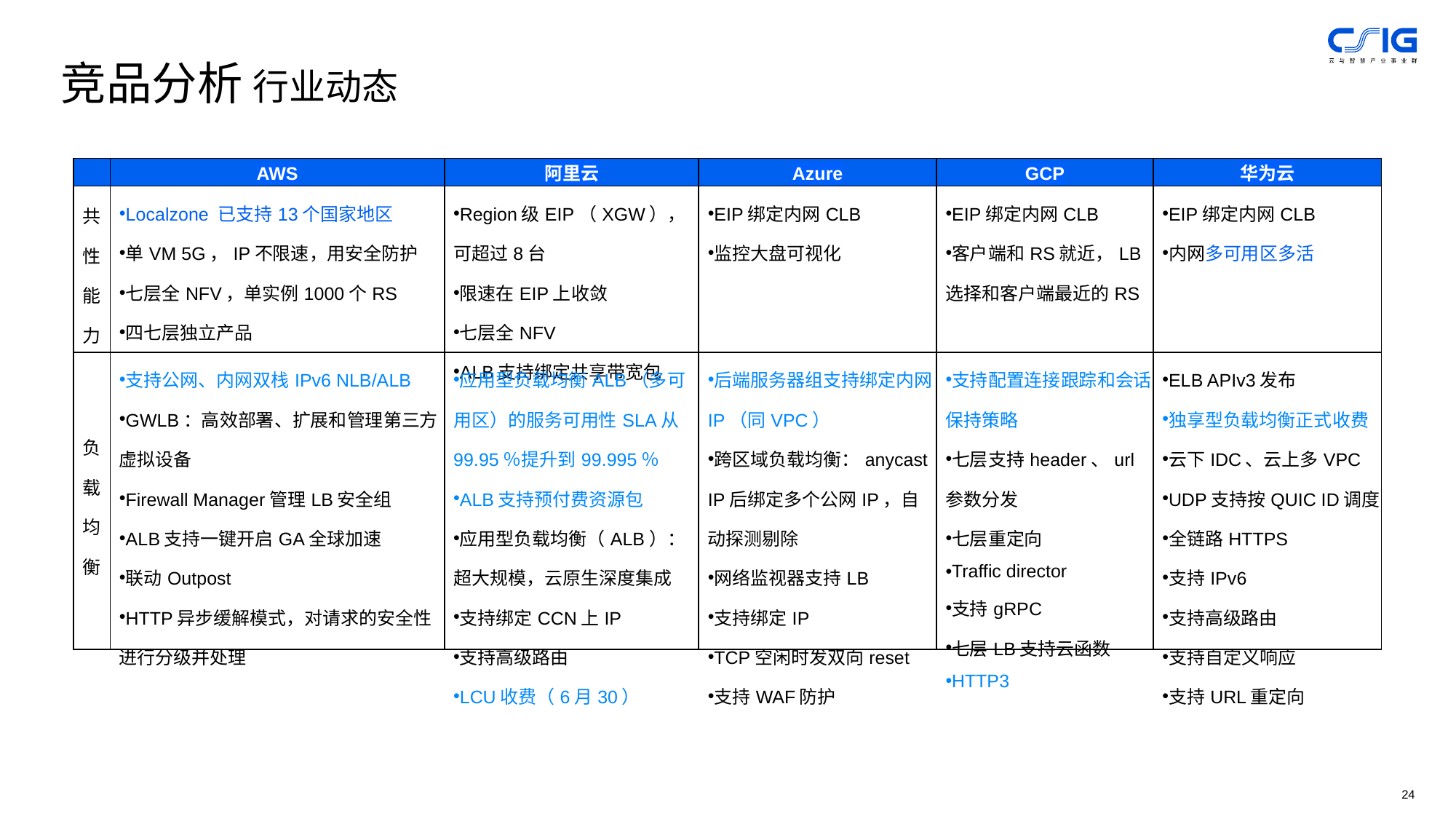

竞品分析 行业动态
|  | AWS | 阿里云 | Azure | GCP | 华为云 |
| --- | --- | --- | --- | --- | --- |
| 共性能力 | Localzone 已支持13个国家地区 单VM 5G，IP不限速，用安全防护 七层全NFV，单实例1000个RS 四七层独立产品 | Region级EIP（XGW），可超过8台 限速在EIP上收敛 七层全NFV ALB支持绑定共享带宽包 | EIP绑定内网CLB 监控大盘可视化 | EIP绑定内网CLB 客户端和RS就近，LB选择和客户端最近的RS | EIP绑定内网CLB 内网多可用区多活 |
| 负载均衡 | 支持公网、内网双栈IPv6 NLB/ALB GWLB：高效部署、扩展和管理第三方虚拟设备 Firewall Manager管理LB安全组 ALB支持一键开启GA全球加速 联动Outpost HTTP异步缓解模式，对请求的安全性进行分级并处理 | 应用型负载均衡ALB（多可用区）的服务可用性SLA从99.95％提升到99.995％ ALB支持预付费资源包 应用型负载均衡（ALB）：超大规模，云原生深度集成 支持绑定CCN上IP 支持高级路由 LCU收费（6月30） | 后端服务器组支持绑定内网IP（同VPC） 跨区域负载均衡：anycast IP后绑定多个公网IP，自动探测剔除 网络监视器支持LB 支持绑定IP TCP空闲时发双向reset 支持WAF防护 | 支持配置连接跟踪和会话保持策略 七层支持header、url参数分发 七层重定向 Traffic director 支持gRPC 七层LB支持云函数 HTTP3 | ELB APIv3发布 独享型负载均衡正式收费 云下IDC、云上多VPC UDP支持按QUIC ID调度 全链路HTTPS 支持IPv6 支持高级路由 支持自定义响应 支持URL重定向 |
24